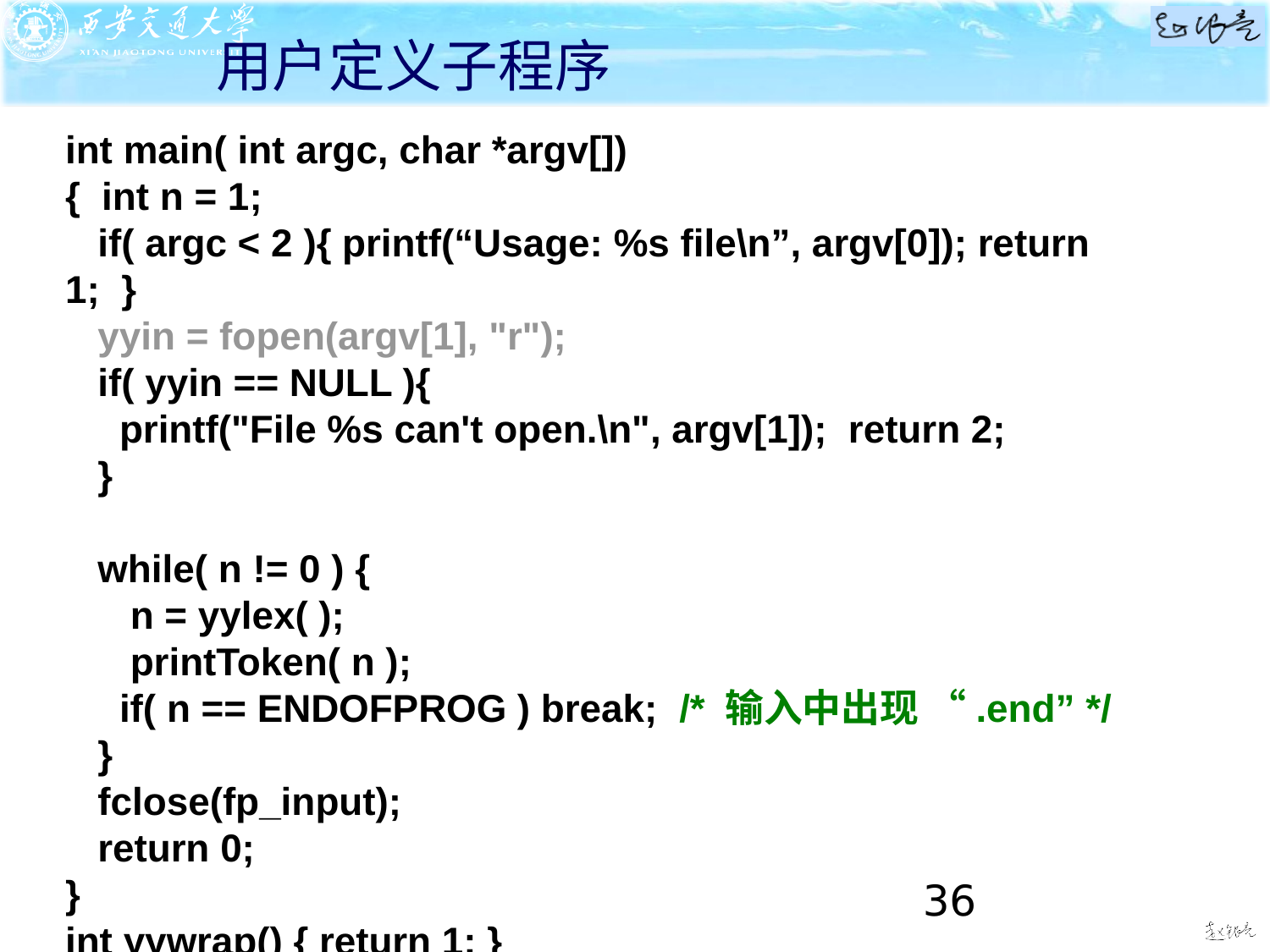

# 用户定义子程序
int main( int argc, char *argv[])
{  int n = 1;
   if( argc < 2 ){ printf(“Usage: %s file\n”, argv[0]); return  1;  }
   yyin = fopen(argv[1], "r");
   if( yyin == NULL ){
     printf("File %s can't open.\n", argv[1]);  return 2;
   }

   while( n != 0 ) {
      n = yylex( );
      printToken( n );
     if( n == ENDOFPROG ) break;  /* 输入中出现 “.end” */
   }
   fclose(fp_input);
   return 0;
}
int yywrap() { return 1; }
36